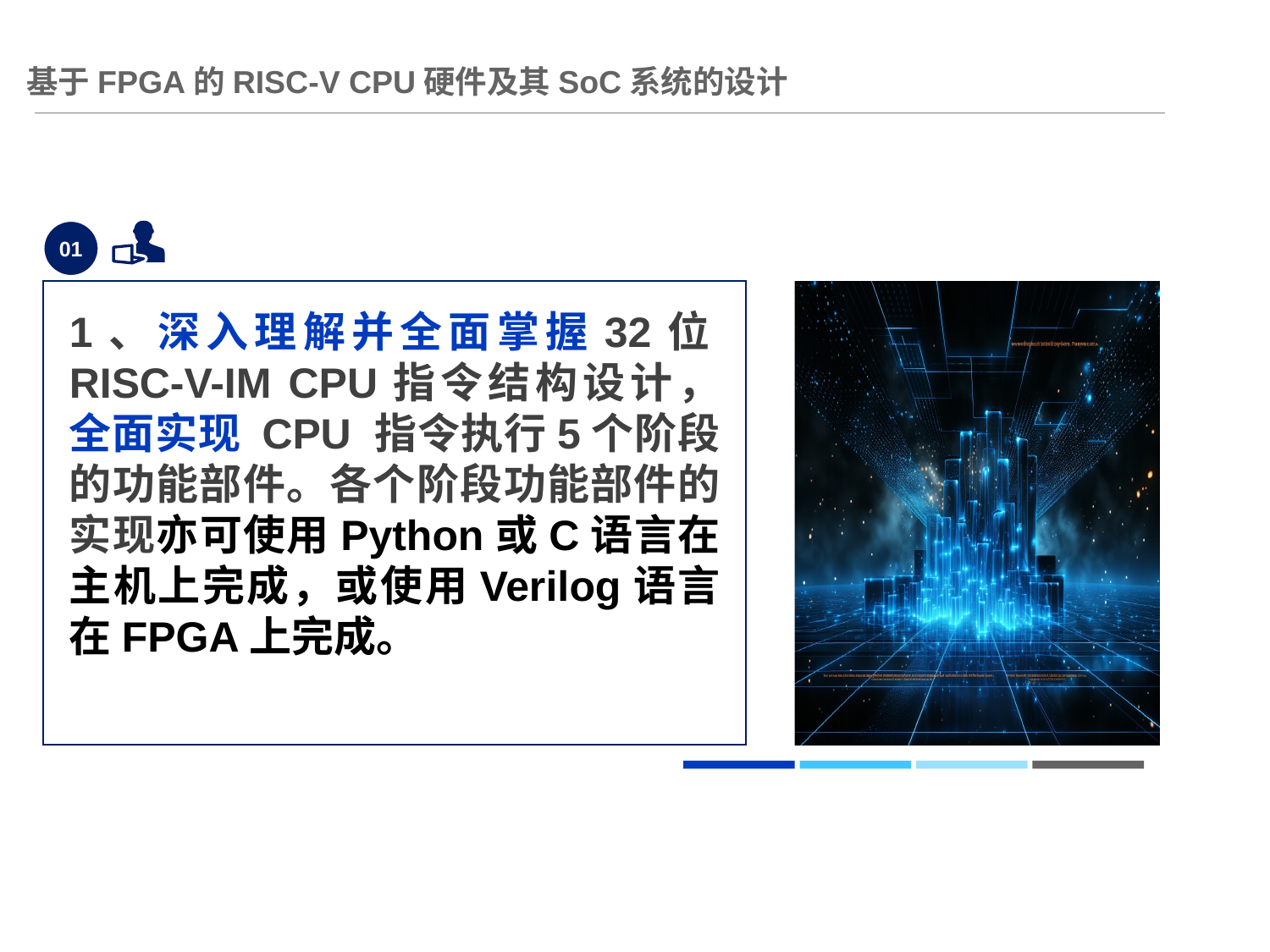

# 基于FPGA的RISC-V CPU硬件及其SoC系统的设计
01

1、深入理解并全面掌握32位RISC-V-IM CPU指令结构设计，全面实现 CPU 指令执行5个阶段的功能部件。各个阶段功能部件的实现亦可使用Python或C语言在主机上完成，或使用Verilog语言在FPGA上完成。

2